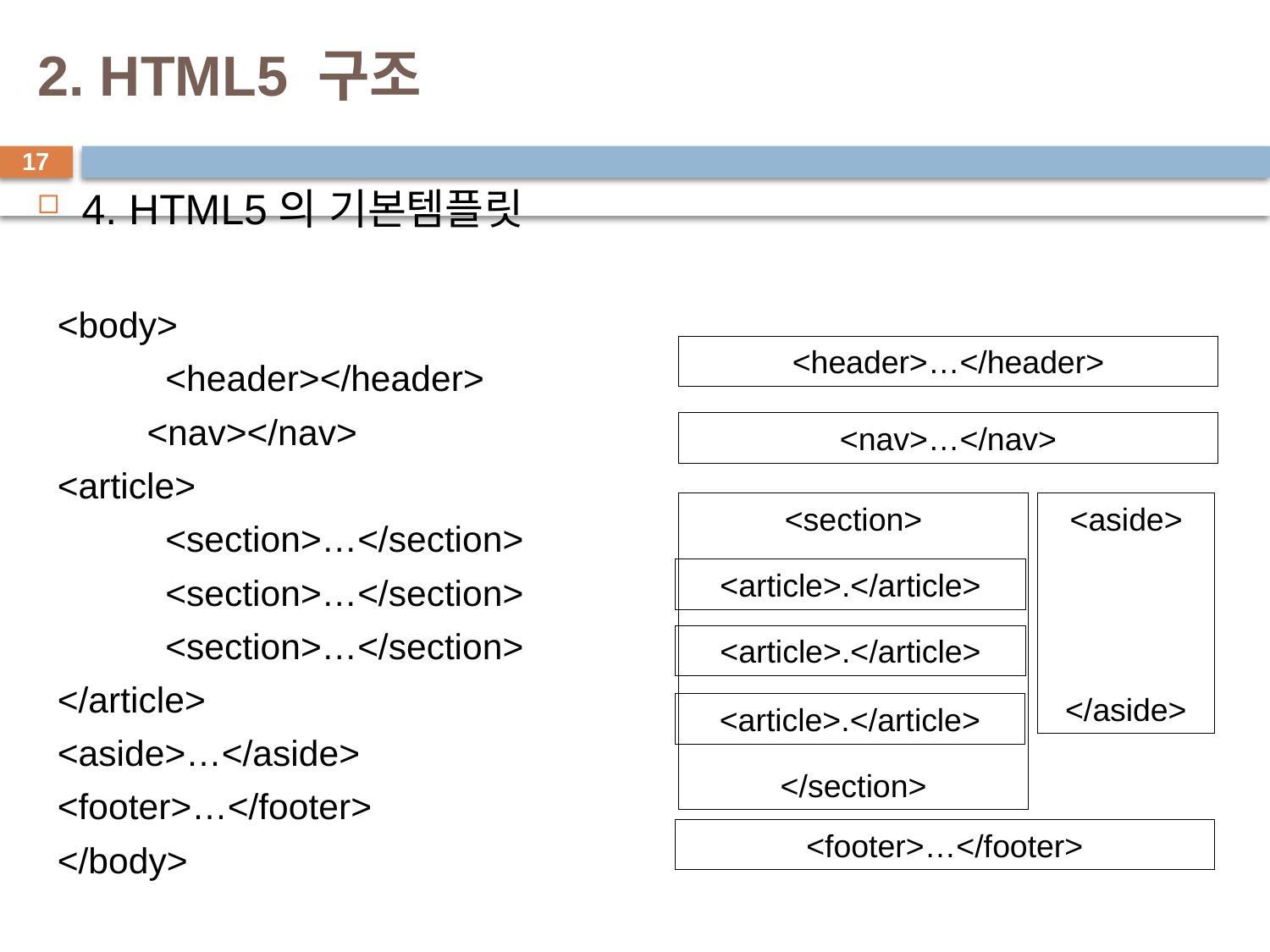

# 2. HTML5 구조
17
4. HTML5의 기본템플릿
<body>
	<header></header>
         <nav></nav>
<article>
	<section>…</section>
	<section>…</section>
	<section>…</section>
</article>
<aside>…</aside>
<footer>…</footer>
</body>

<header>…</header>
<nav>…</nav>
<section>

</section>
<aside>

</aside>
<article>.</article>
<article>.</article>
<article>.</article>
<footer>…</footer>